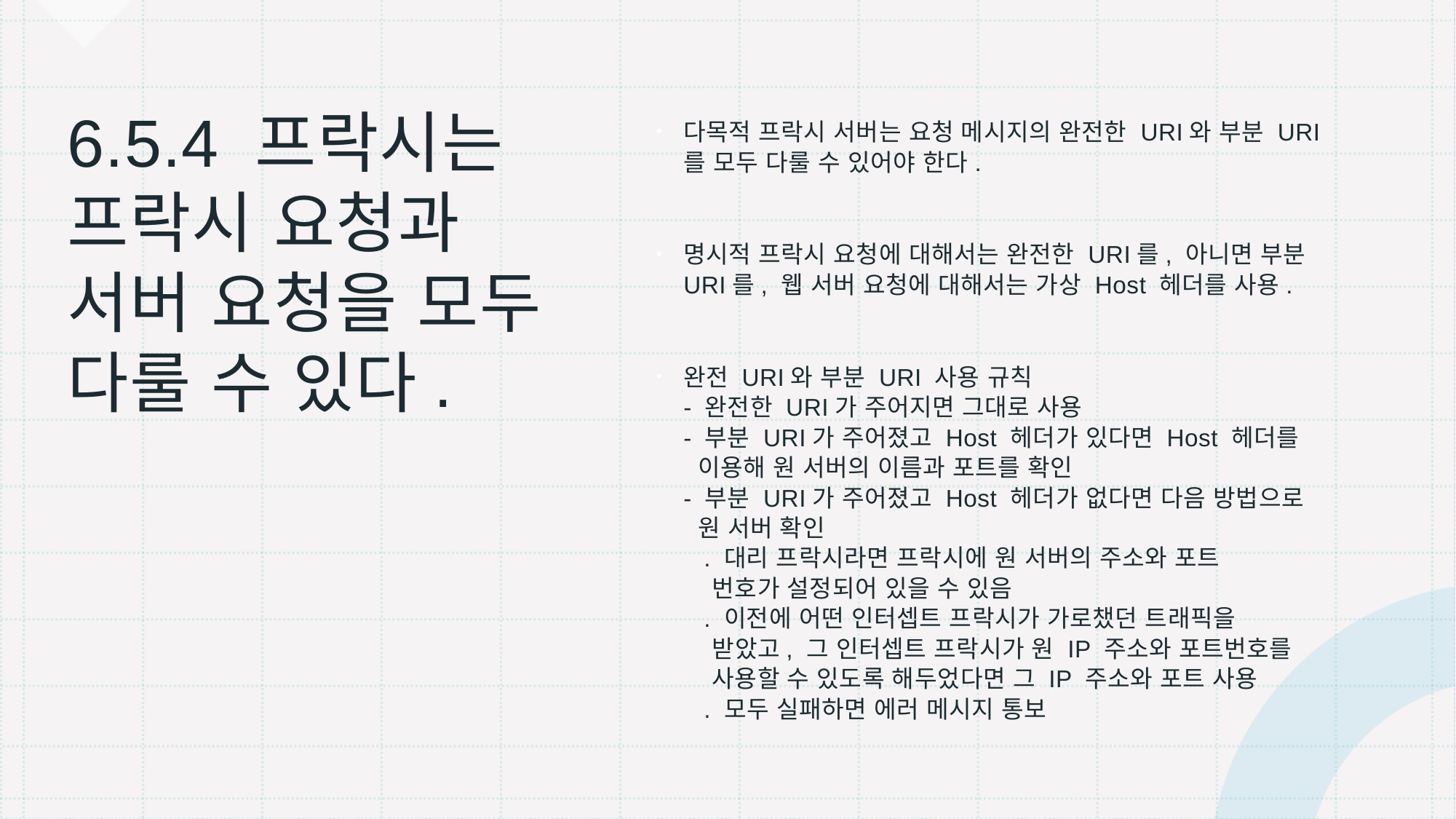

다목적 프락시 서버는 요청 메시지의 완전한 URI와 부분 URI를 모두 다룰 수 있어야 한다.

명시적 프락시 요청에 대해서는 완전한 URI를, 아니면 부분 URI를, 웹 서버 요청에 대해서는 가상 Host 헤더를 사용.

완전 URI와 부분 URI 사용 규칙
- 완전한 URI가 주어지면 그대로 사용
- 부분 URI가 주어졌고 Host 헤더가 있다면 Host 헤더를
  이용해 원 서버의 이름과 포트를 확인
- 부분 URI가 주어졌고 Host 헤더가 없다면 다음 방법으로
  원 서버 확인
  . 대리 프락시라면 프락시에 원 서버의 주소와 포트
    번호가 설정되어 있을 수 있음
  . 이전에 어떤 인터셉트 프락시가 가로챘던 트래픽을
    받았고, 그 인터셉트 프락시가 원 IP 주소와 포트번호를
    사용할 수 있도록 해두었다면 그 IP 주소와 포트 사용
  . 모두 실패하면 에러 메시지 통보
# 6.5.4 프락시는 프락시 요청과 서버 요청을 모두 다룰 수 있다.